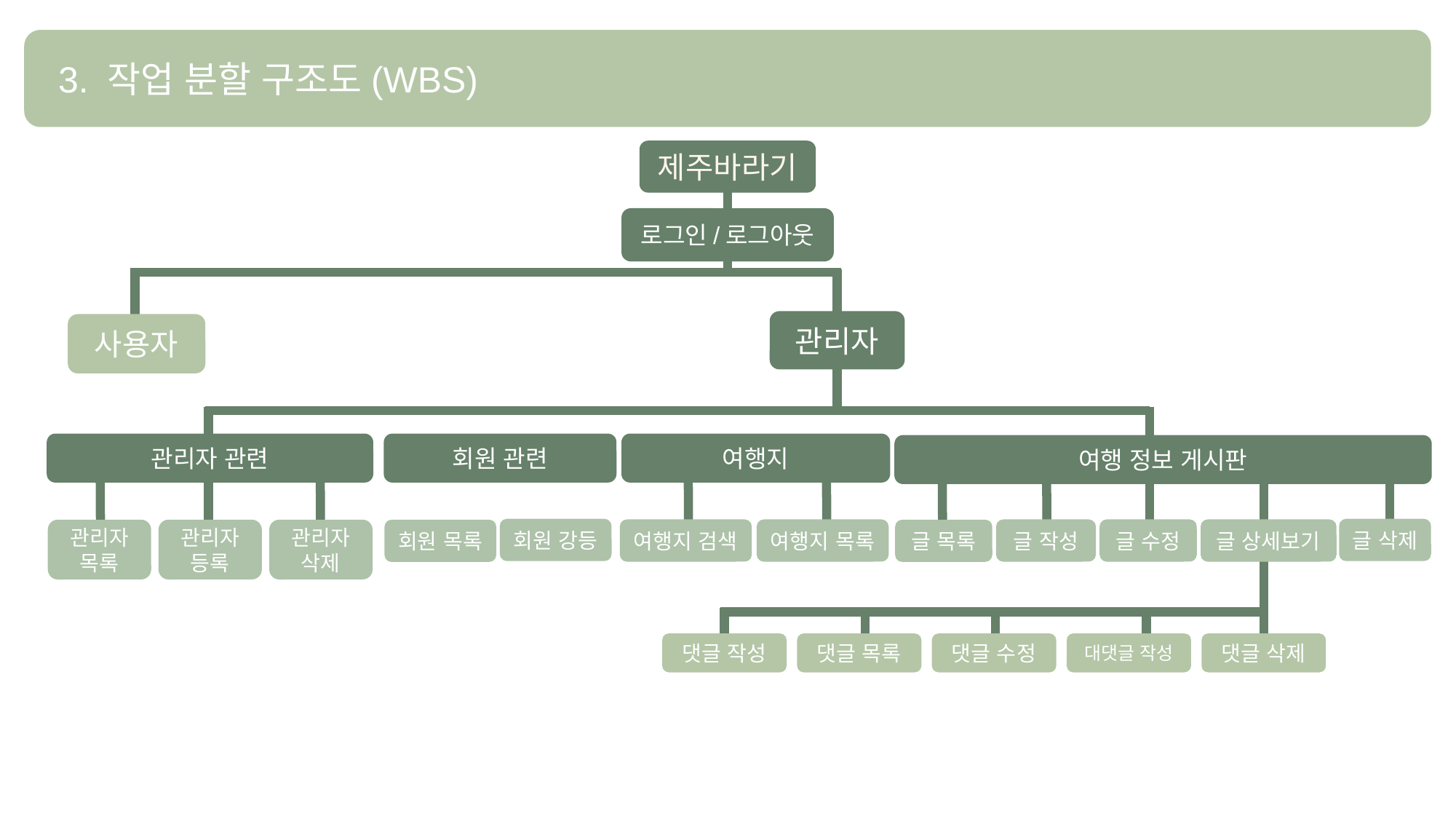

3. 작업 분할 구조도(WBS)
제주바라기
로그인/로그아웃
관리자
사용자
관리자 관련
회원 관련
여행지
여행 정보 게시판
글 삭제
회원 강등
여행지 검색
글 상세보기
여행지 목록
글 작성
글 수정
글 목록
관리자
목록
관리자
등록
관리자
삭제
회원 목록
댓글 작성
댓글 목록
댓글 수정
대댓글 작성
댓글 삭제